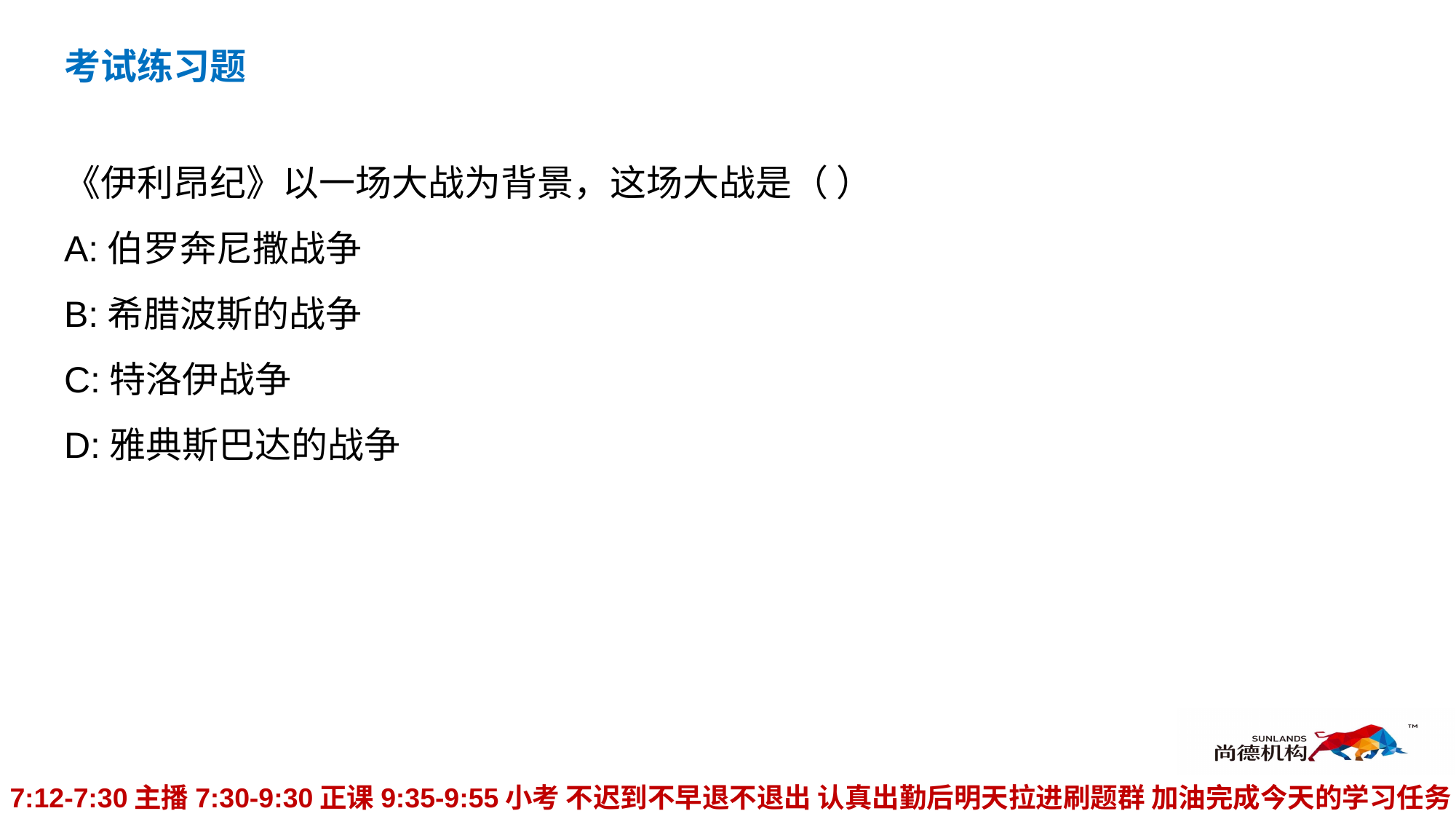

考试练习题
《伊利昂纪》以一场大战为背景，这场大战是（ ）
A:伯罗奔尼撒战争
B:希腊波斯的战争
C:特洛伊战争
D:雅典斯巴达的战争